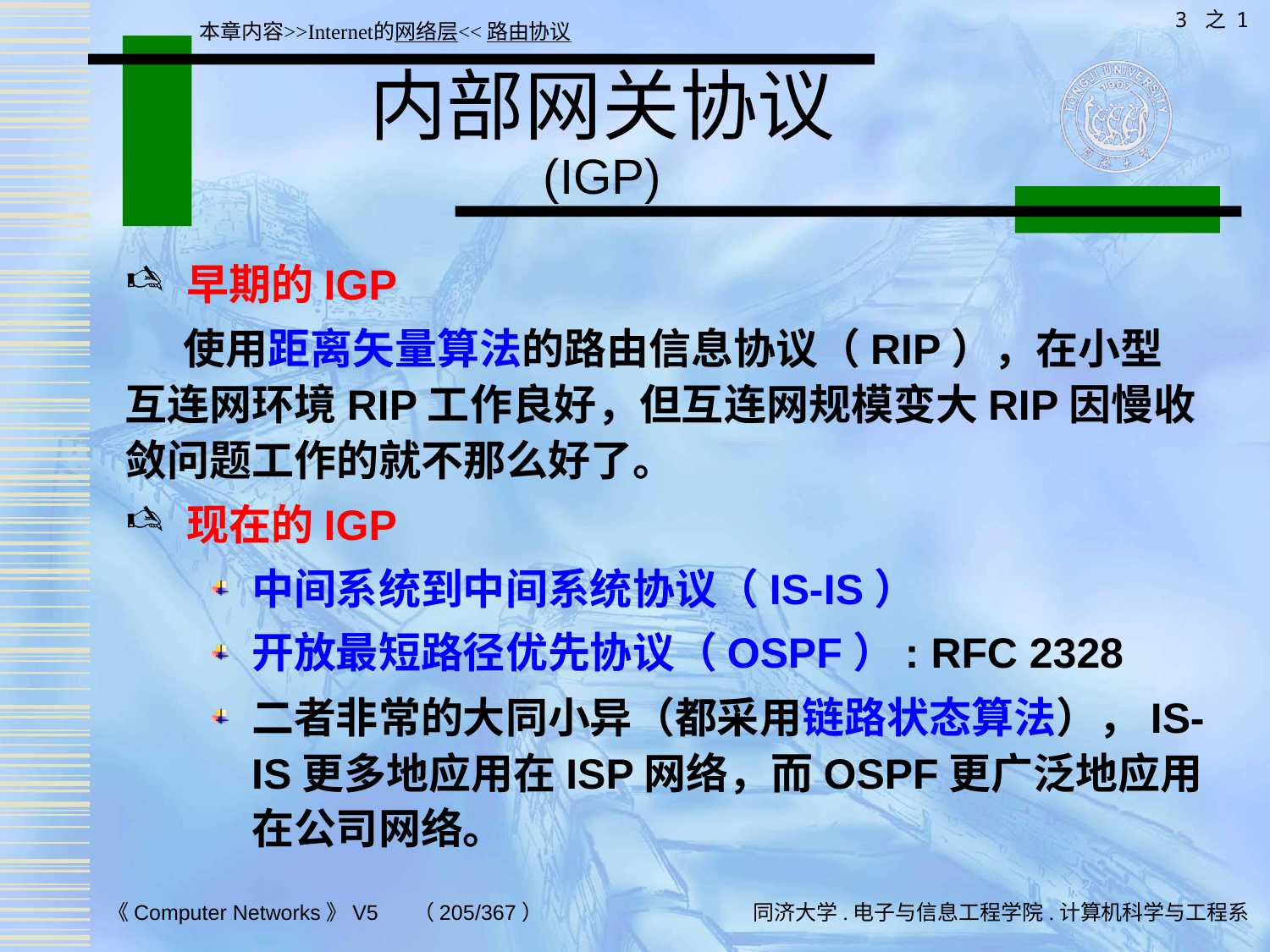

3 之 1
本章内容>>Internet的网络层<<路由协议
# 内部网关协议 (IGP)
早期的IGP
     使用距离矢量算法的路由信息协议（RIP），在小型互连网环境RIP工作良好，但互连网规模变大RIP因慢收敛问题工作的就不那么好了。
现在的IGP
中间系统到中间系统协议（IS-IS）
开放最短路径优先协议（OSPF）: RFC 2328
二者非常的大同小异（都采用链路状态算法），IS-IS更多地应用在ISP网络，而OSPF更广泛地应用在公司网络。